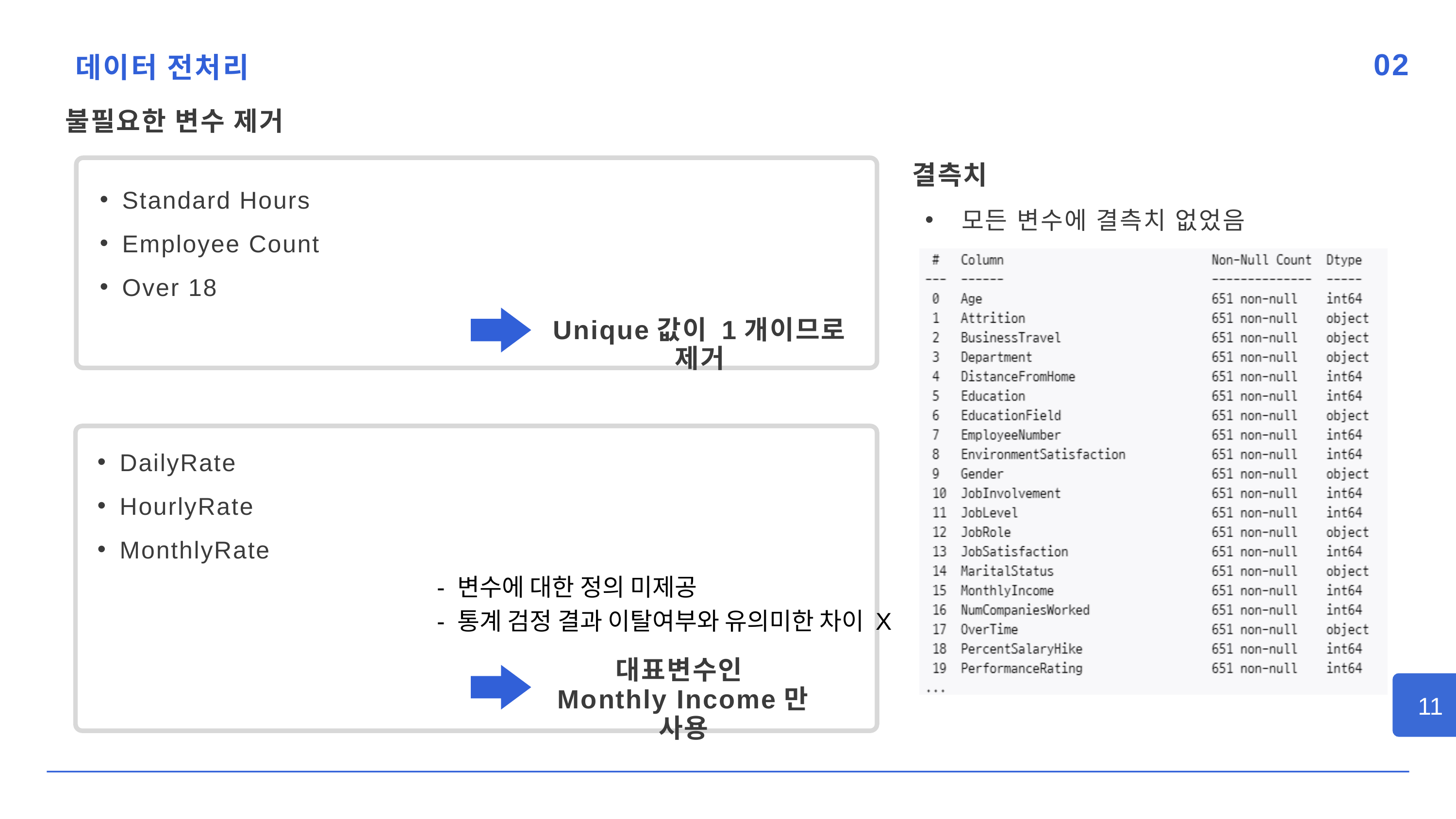

데이터 전처리
02
불필요한 변수 제거

결측치
Standard Hours
Employee Count
Over 18
모든 변수에 결측치 없었음

Unique값이 1개이므로 제거

DailyRate
HourlyRate
MonthlyRate
- 변수에 대한 정의 미제공
- 통계 검정 결과 이탈여부와 유의미한 차이 X
대표변수인
Monthly Income만 사용

11